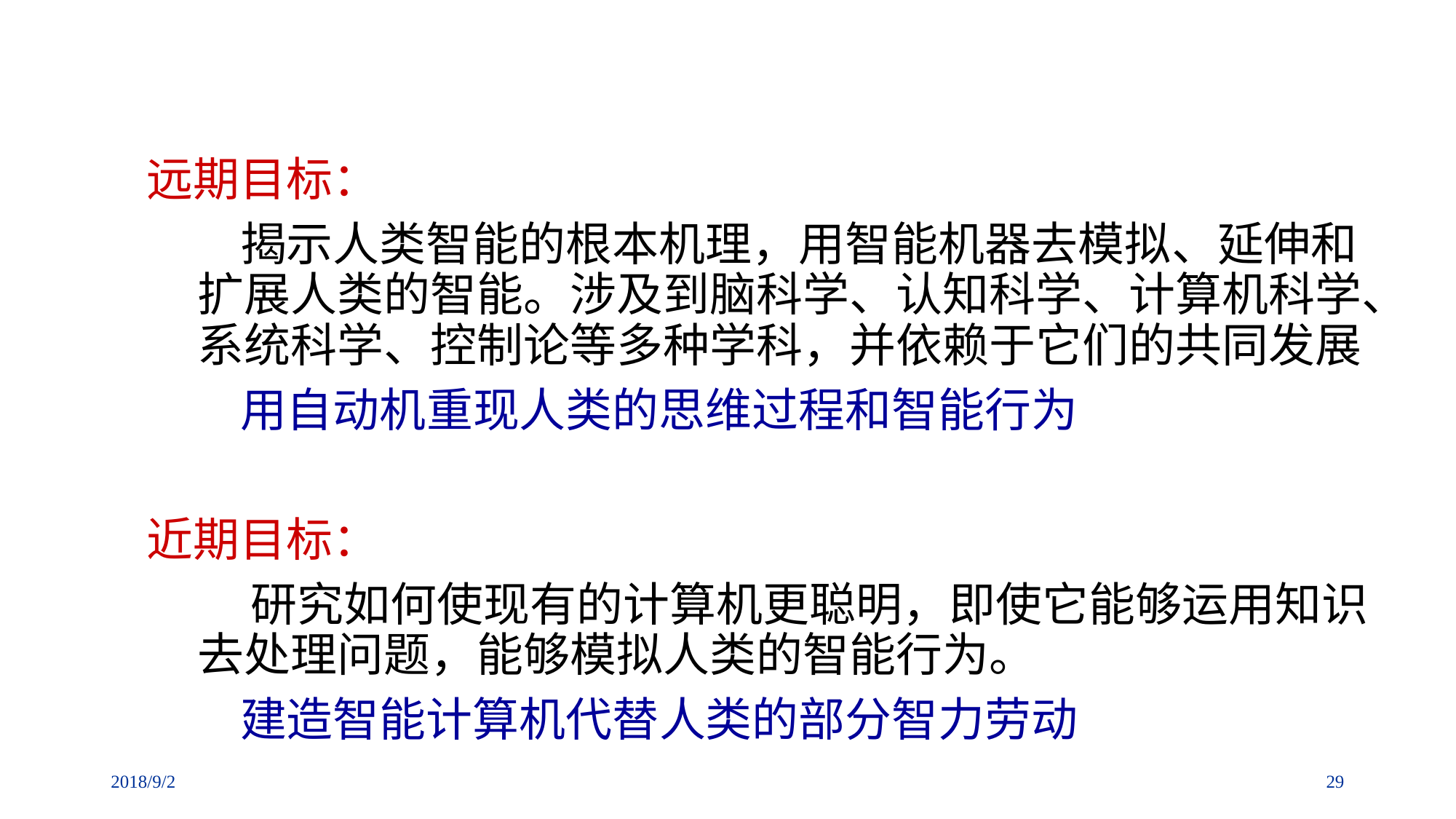

远期目标：
        揭示人类智能的根本机理，用智能机器去模拟、延伸和扩展人类的智能。涉及到脑科学、认知科学、计算机科学、系统科学、控制论等多种学科，并依赖于它们的共同发展
        用自动机重现人类的思维过程和智能行为

近期目标：
         研究如何使现有的计算机更聪明，即使它能够运用知识去处理问题，能够模拟人类的智能行为。
        建造智能计算机代替人类的部分智力劳动

29
2018/9/2